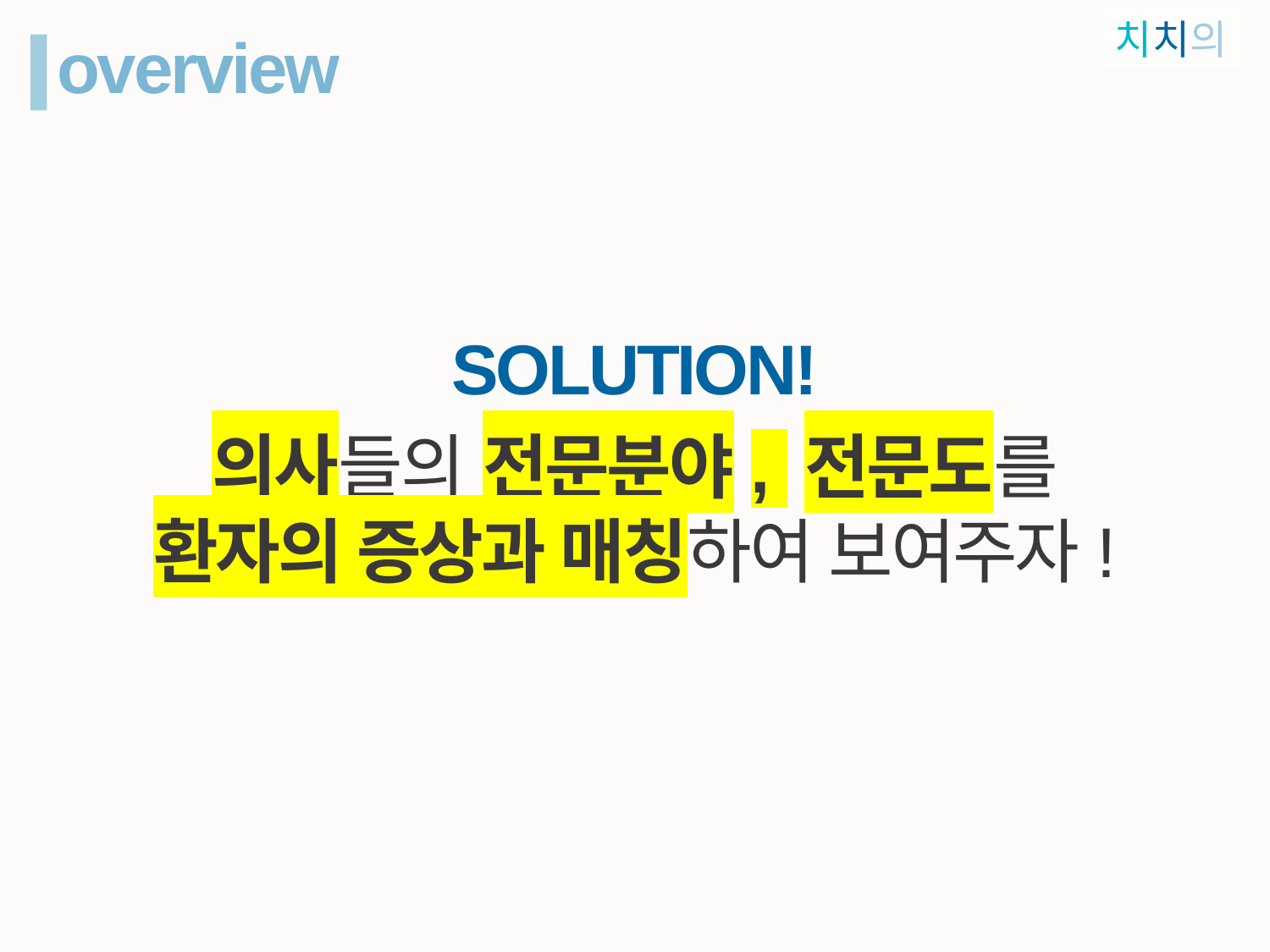

치치의
overview

SOLUTION!
의사들의 전문분야, 전문도를
환자의 증상과 매칭하여 보여주자!